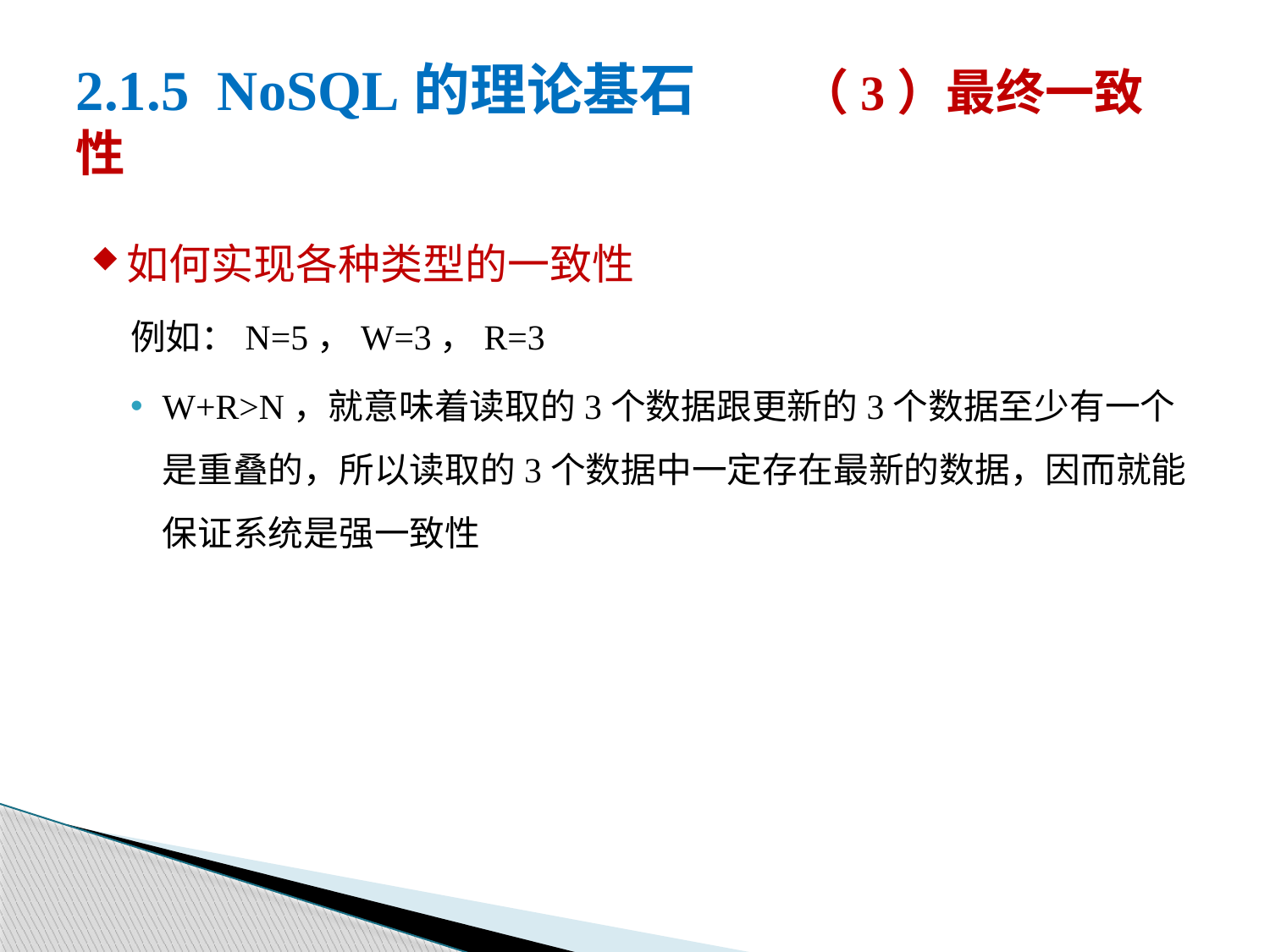

# 2.1.5  NoSQL的理论基石        （3）最终一致性
如何实现各种类型的一致性
例如：N=5，W=3，R=3
W+R>N，就意味着读取的3个数据跟更新的3个数据至少有一个是重叠的，所以读取的3个数据中一定存在最新的数据，因而就能保证系统是强一致性